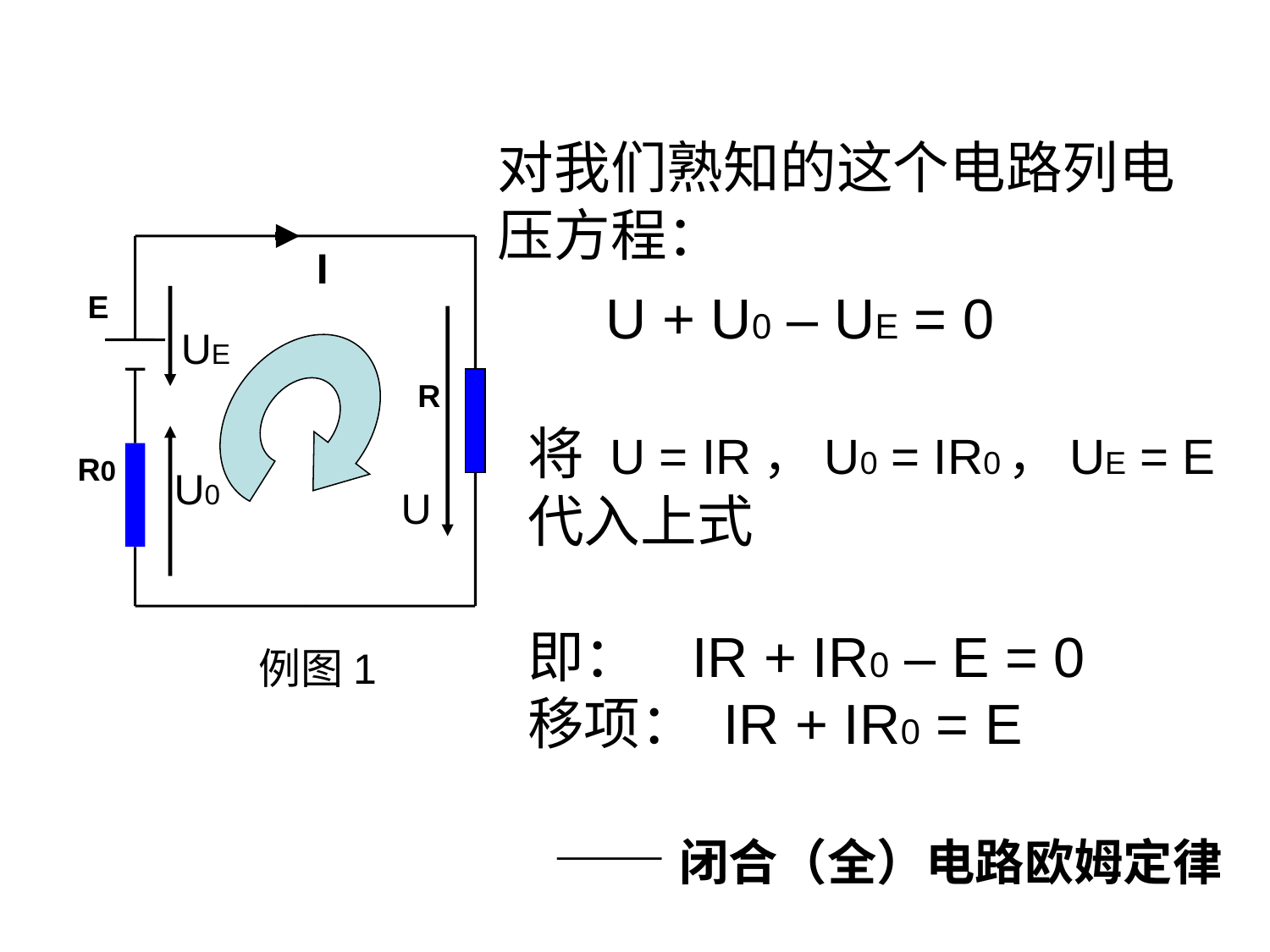

川庆培训中心、四川石油学校
CCDC Training Center、Sichuan Petroleum School
对我们熟知的这个电路列电压方程：
I

E
R0

R

     U + U0 – UE = 0

将 U = IR，U0 = IR0，UE = E 代入上式

即：   IR + IR0 – E = 0
移项： IR + IR0 = E

  ——闭合（全）电路欧姆定律

UE

U0
U
例图1